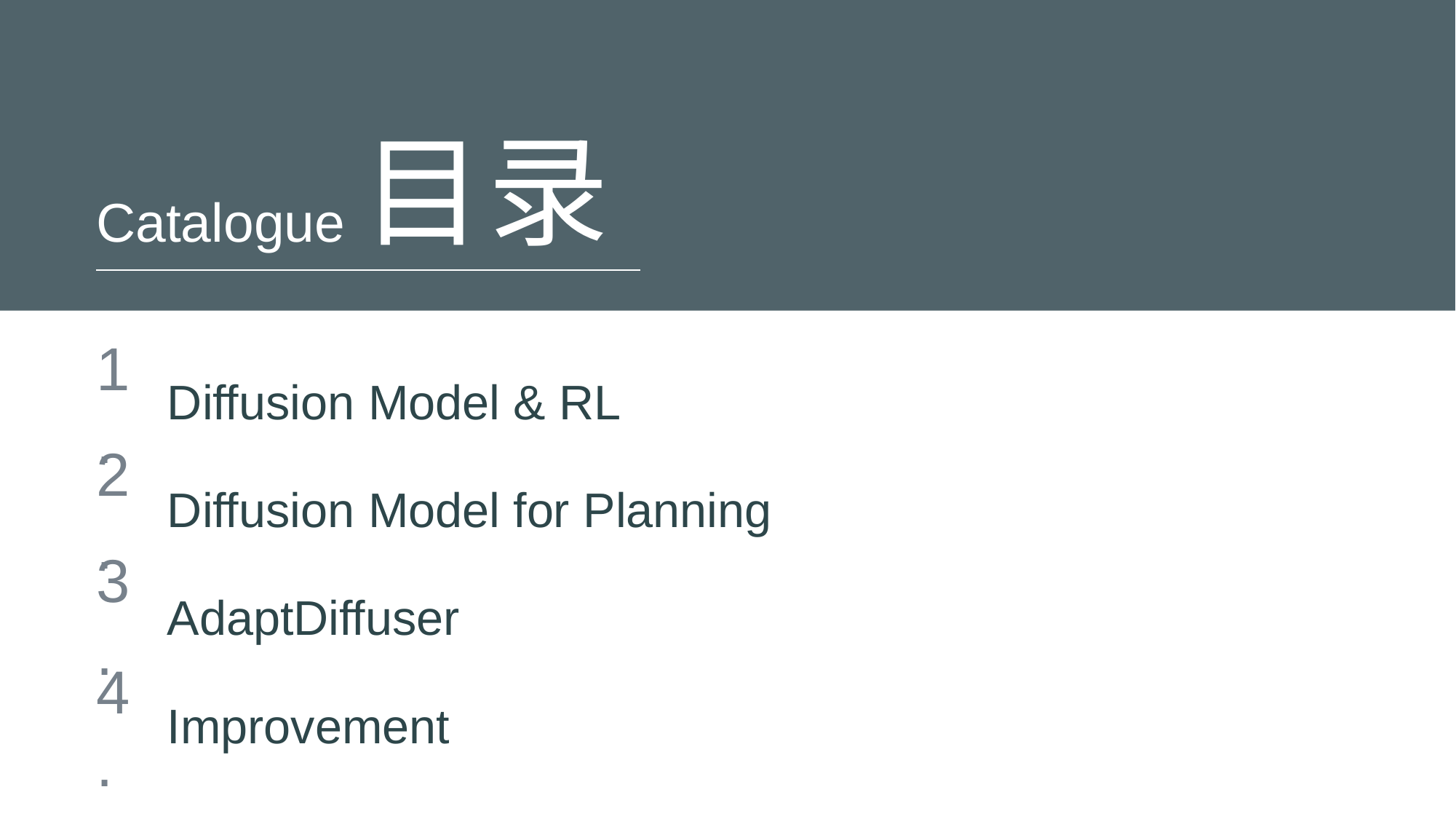

目录
Catalogue
1.
Diffusion Model & RL
2.
Diffusion Model for Planning
3.
AdaptDiffuser
4.
Improvement